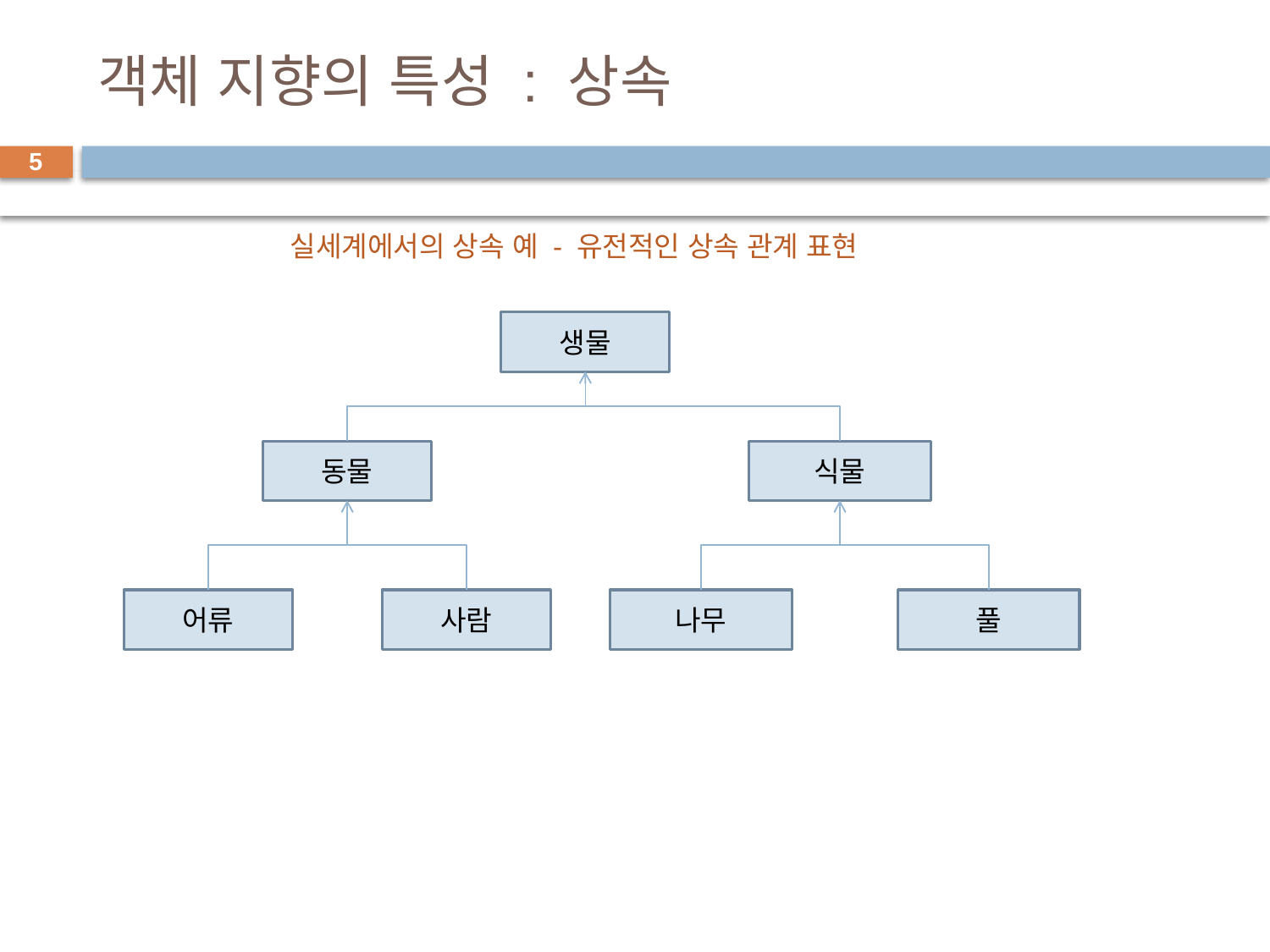

# 객체 지향의 특성 : 상속
5
실세계에서의 상속 예 - 유전적인 상속 관계 표현
생물
동물
식물
어류
사람
나무
풀